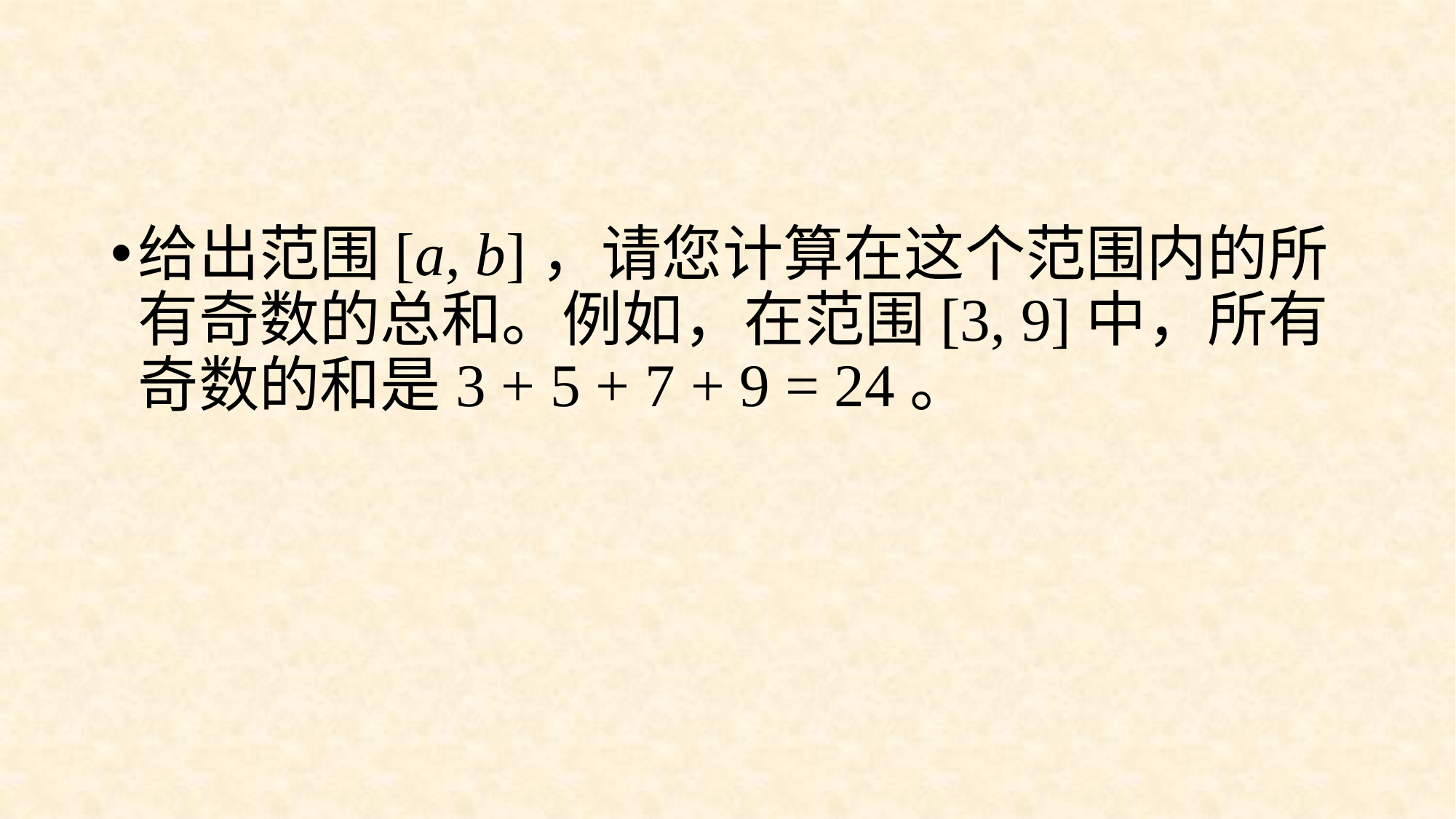

#
给出范围[a, b]，请您计算在这个范围内的所有奇数的总和。例如，在范围[3, 9]中，所有奇数的和是3 + 5 + 7 + 9 = 24。